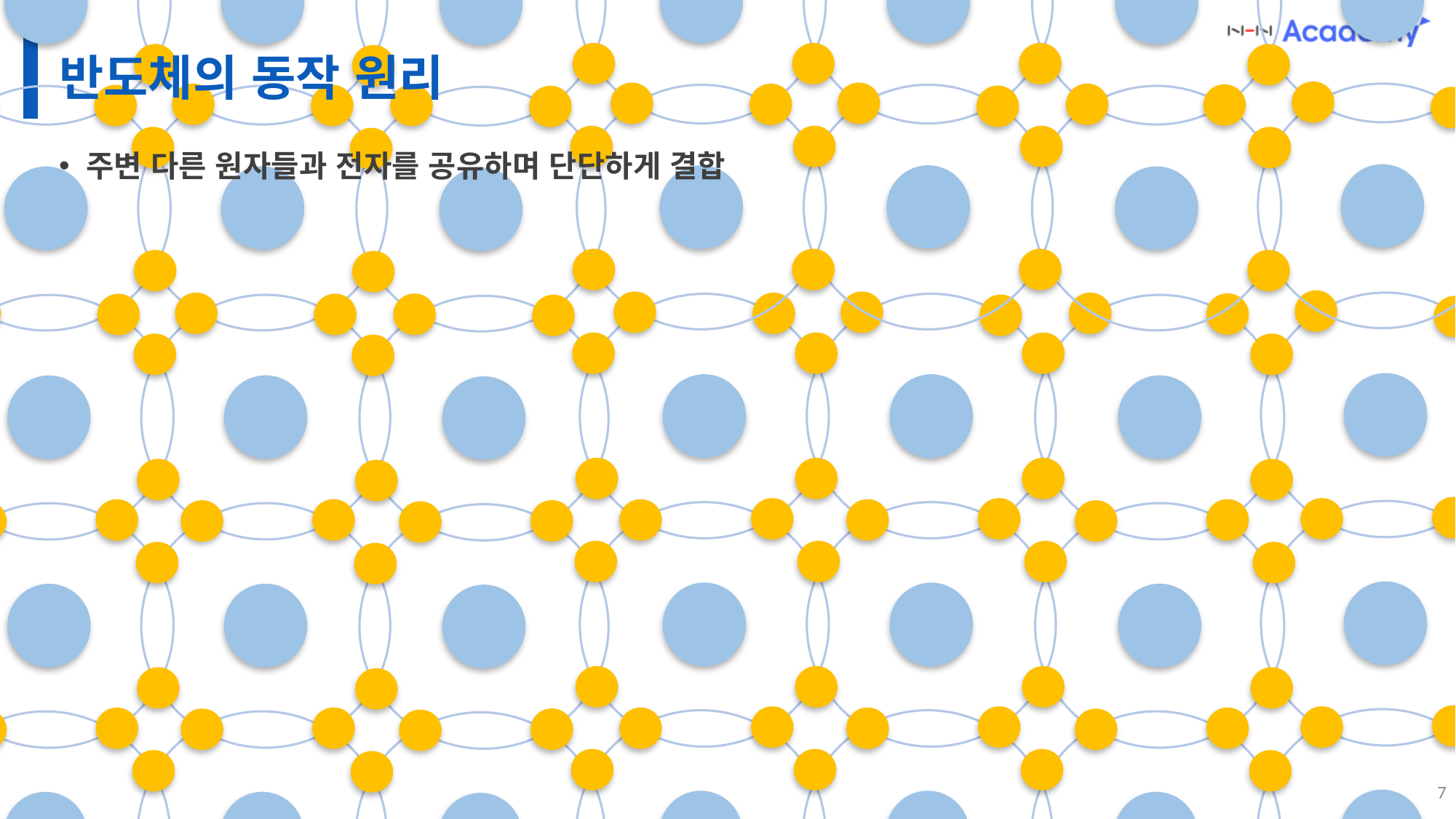

# 반도체의 동작 원리

주변 다른 원자들과 전자를 공유하며 단단하게 결합

7